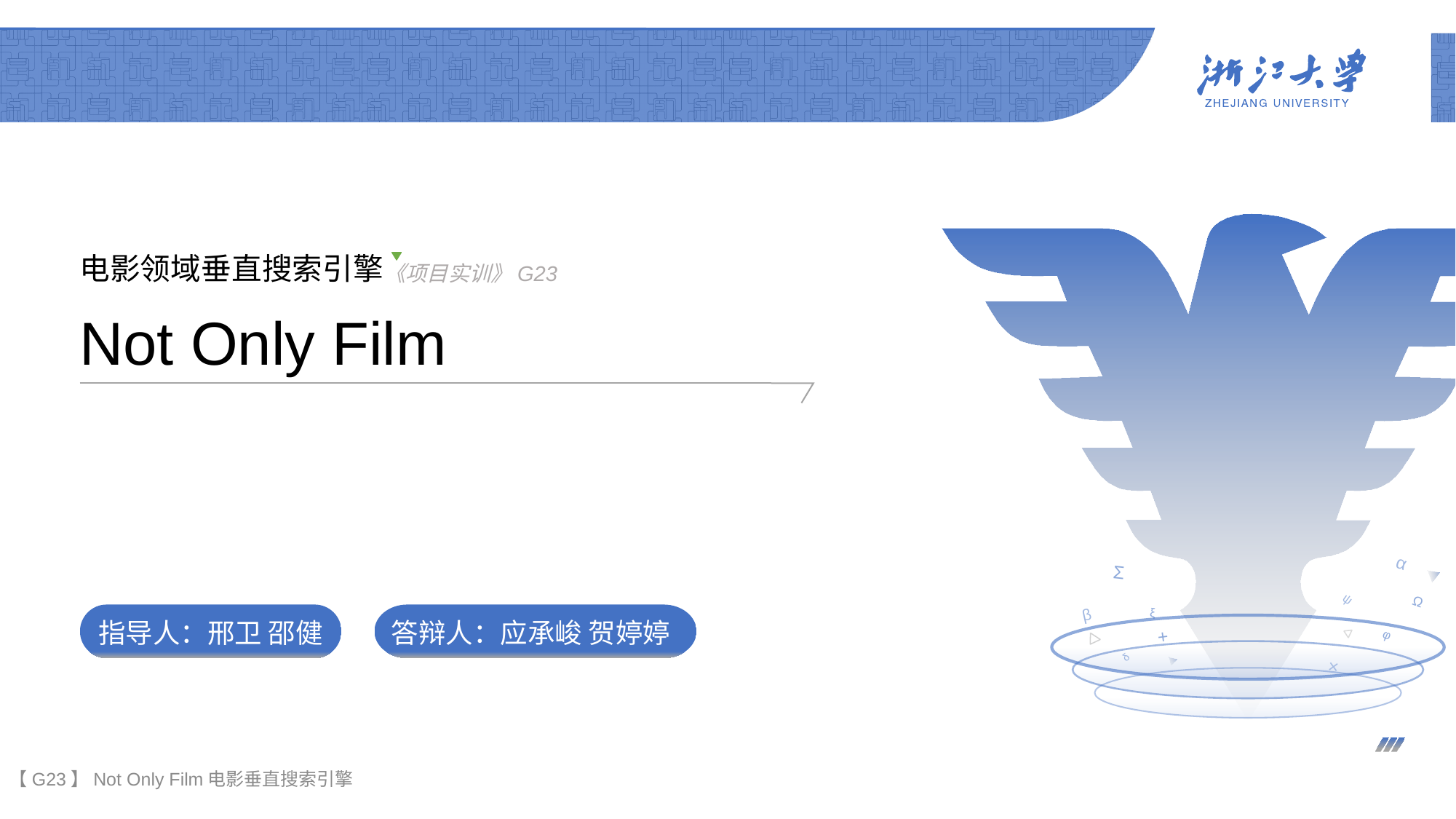

电影领域垂直搜索引擎

《项目实训》G23
# Not Only Film

答辩人：应承峻 贺婷婷
指导人：邢卫 邵健
【G23】Not Only Film电影垂直搜索引擎